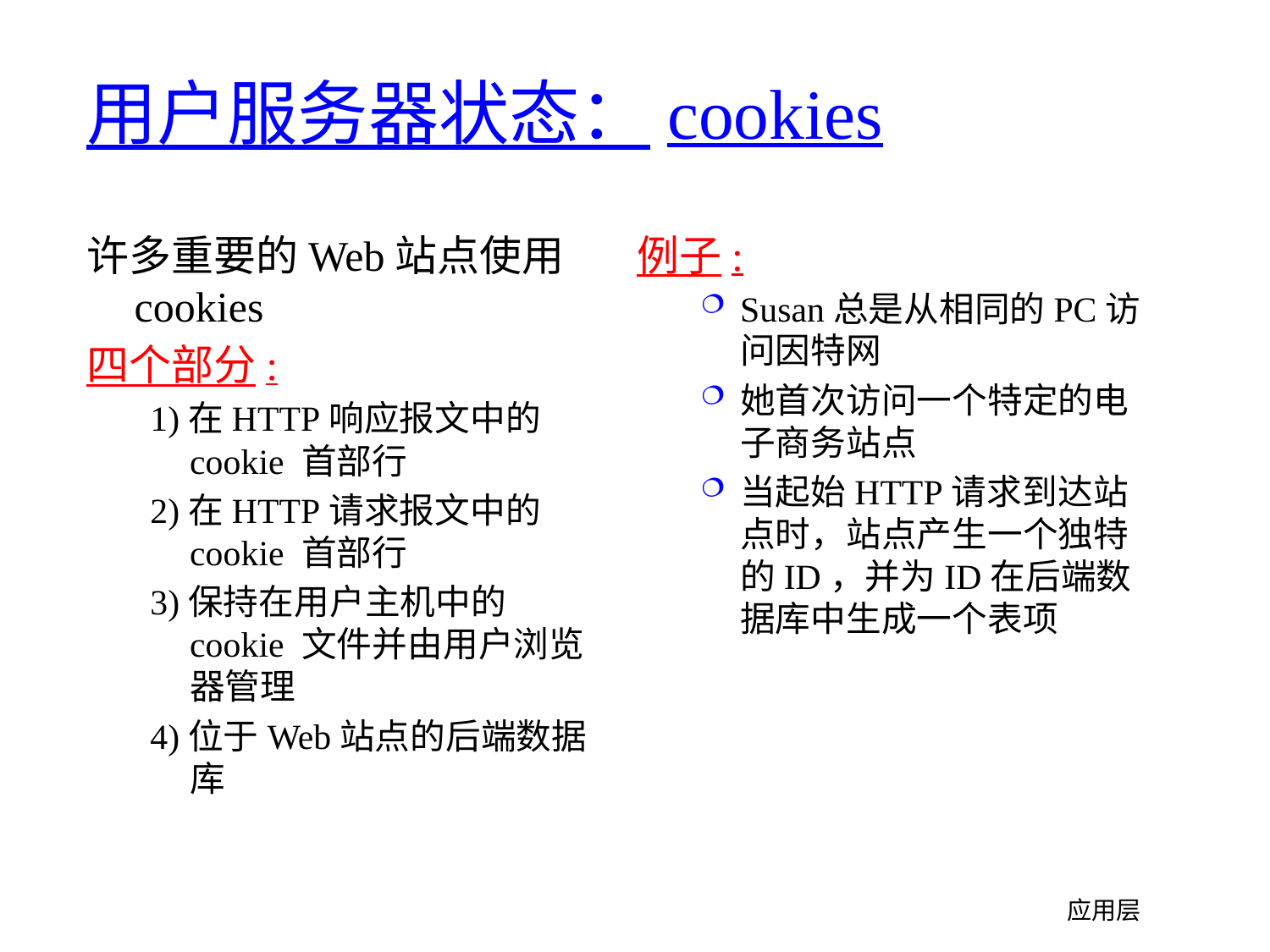

# 用户服务器状态：cookies
许多重要的Web站点使用cookies
四个部分:
1)在HTTP响应报文中的cookie 首部行
2)在HTTP请求报文中的cookie 首部行
3)保持在用户主机中的 cookie 文件并由用户浏览器管理
4)位于Web站点的后端数据库
例子:
Susan总是从相同的PC访问因特网
她首次访问一个特定的电子商务站点
当起始HTTP请求到达站点时，站点产生一个独特的ID，并为ID在后端数据库中生成一个表项
应用层
37